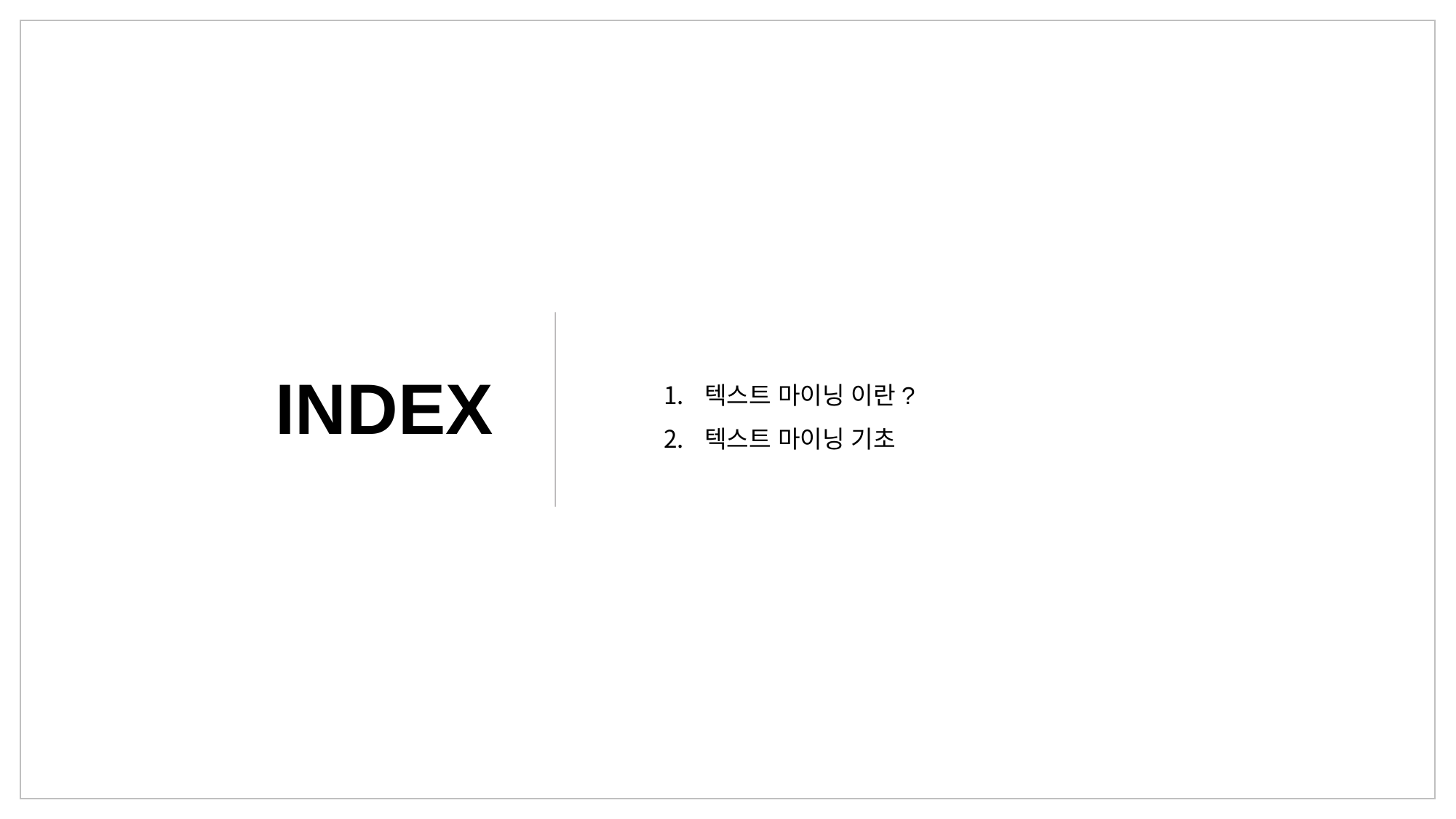

INDEX
텍스트 마이닝 이란?
텍스트 마이닝 기초